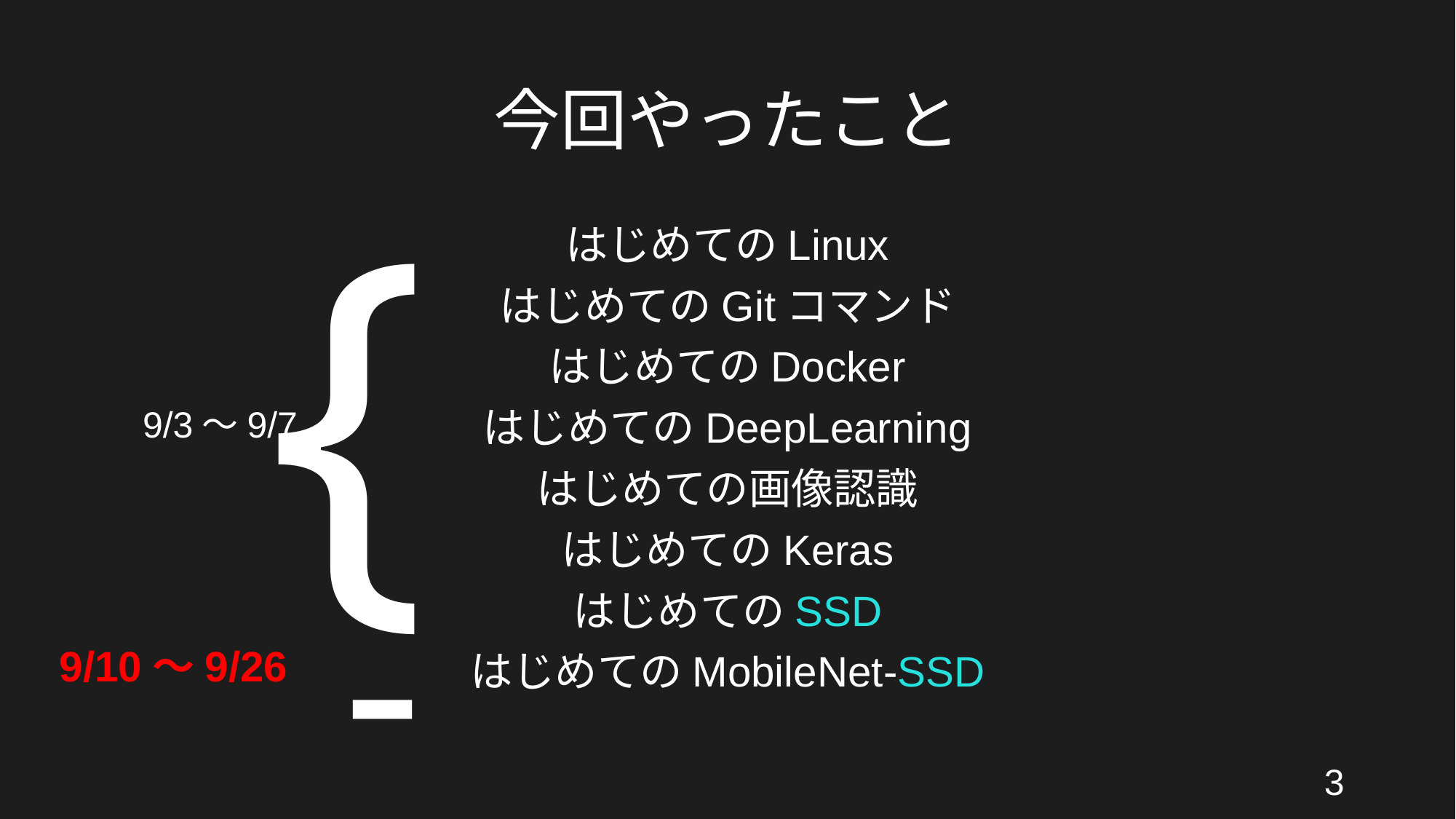

# 今回やったこと
{
はじめてのLinux
はじめてのGitコマンド
はじめてのDocker
はじめてのDeepLearning
はじめての画像認識
はじめてのKeras
はじめてのSSD
はじめてのMobileNet-SSD
9/3～9/7
-
9/10～9/26
3